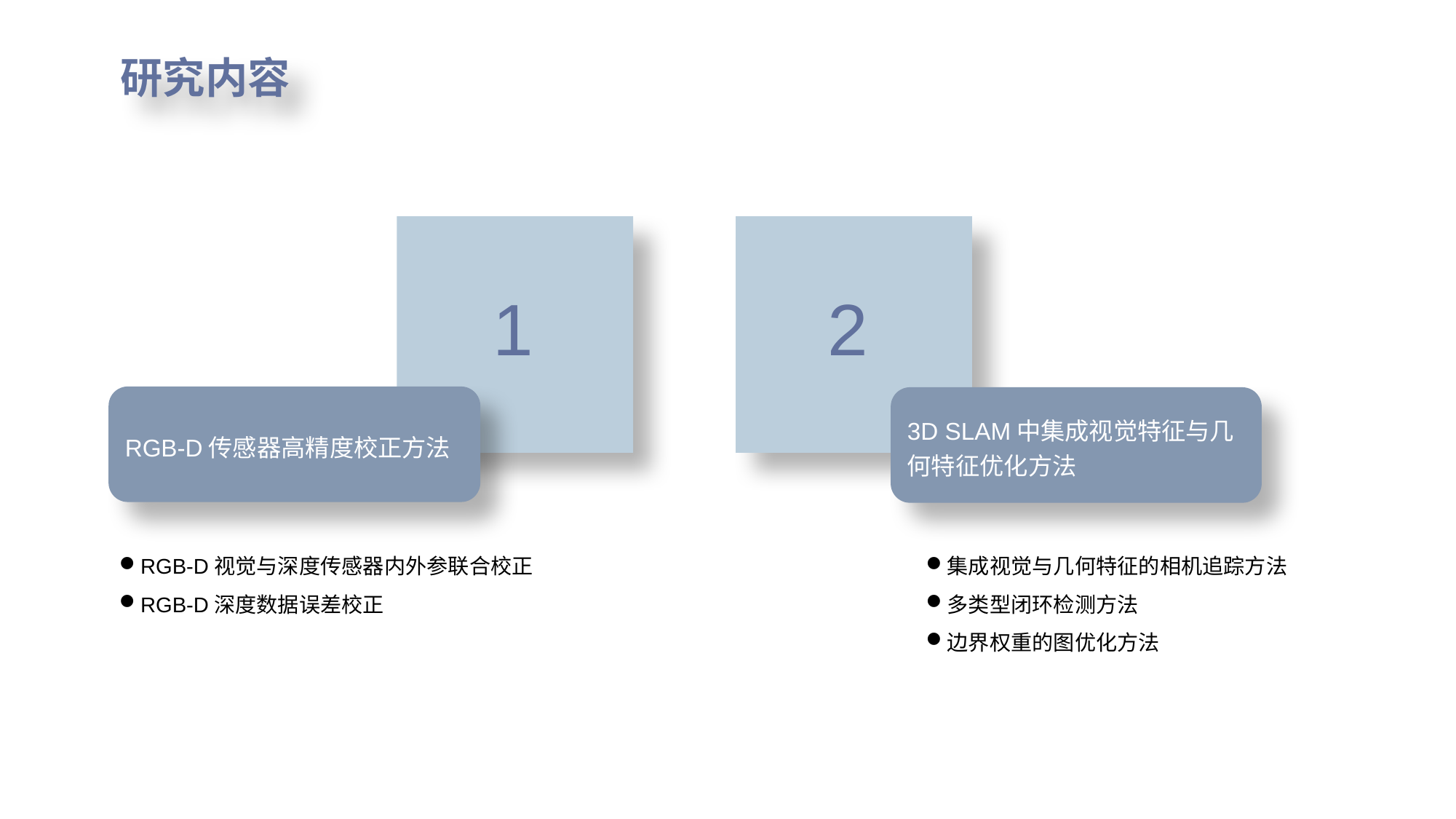

研究内容

1
2
RGB-D传感器高精度校正方法
3D SLAM中集成视觉特征与几何特征优化方法
RGB-D视觉与深度传感器内外参联合校正
RGB-D深度数据误差校正
集成视觉与几何特征的相机追踪方法
多类型闭环检测方法
边界权重的图优化方法
.